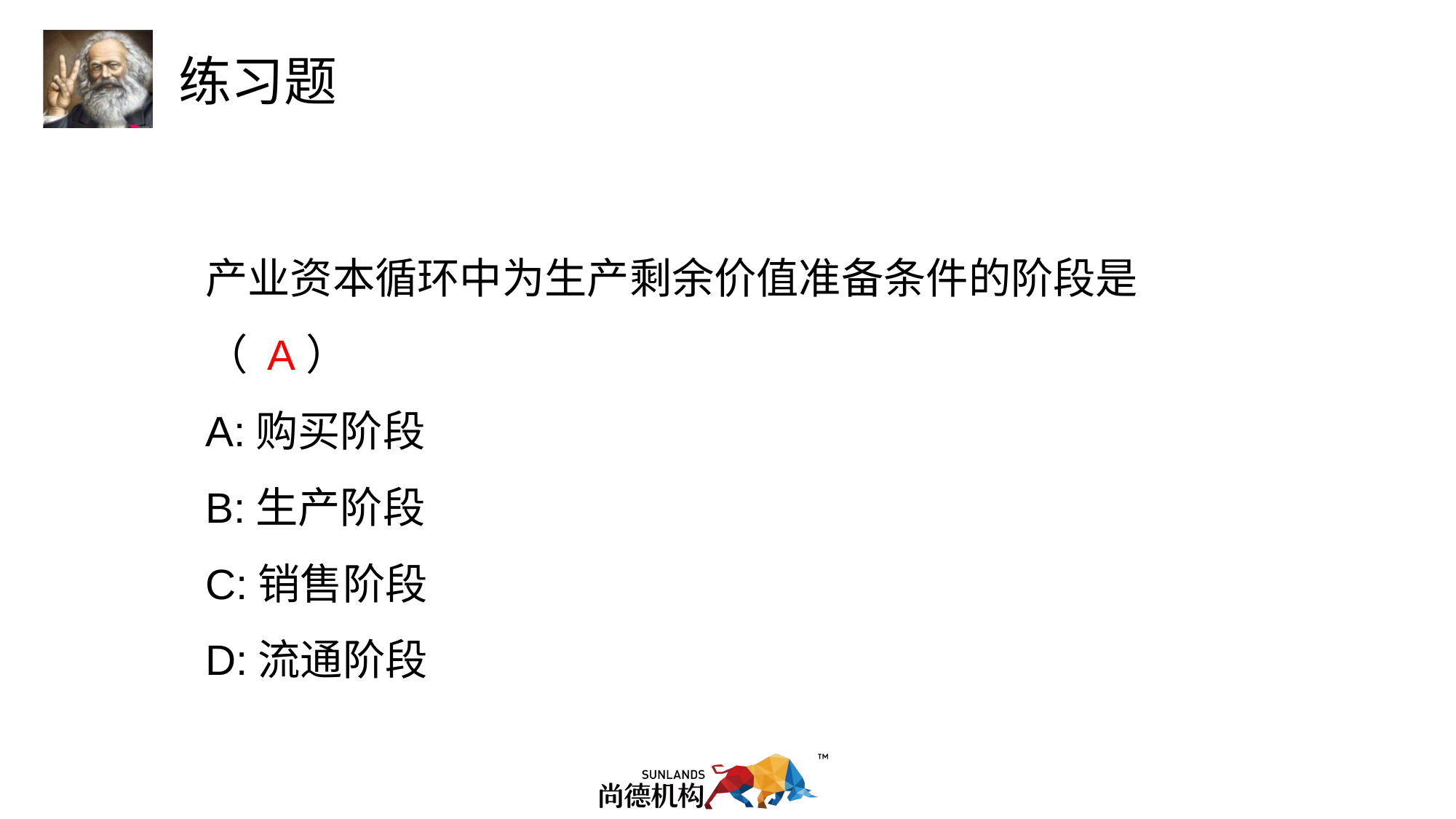

产业资本循环中为生产剩余价值准备条件的阶段是（ A）
A:购买阶段
B:生产阶段
C:销售阶段
D:流通阶段